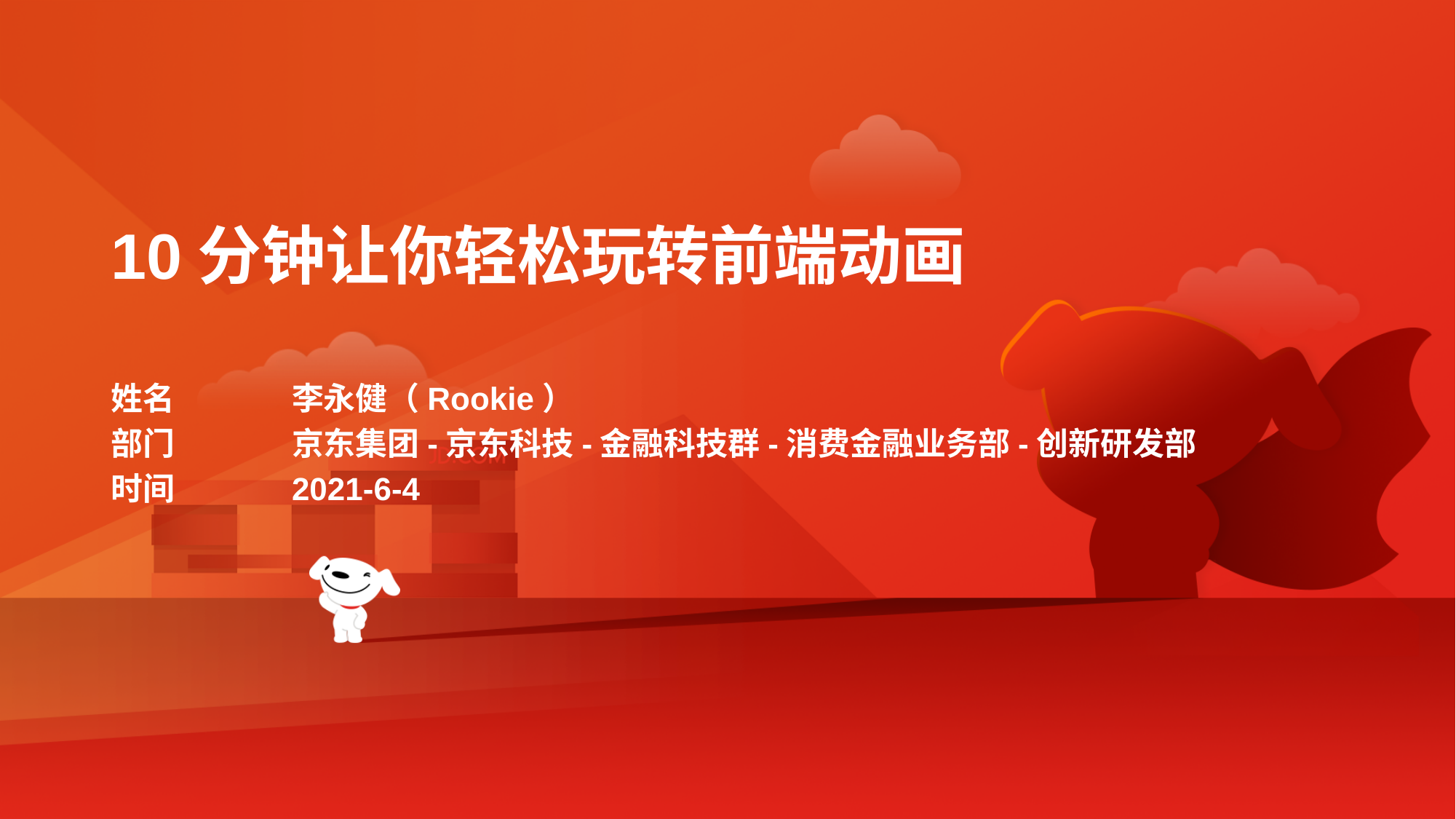

10分钟让你轻松玩转前端动画
姓名
部门
时间
李永健（Rookie）
京东集团-京东科技-金融科技群-消费金融业务部-创新研发部
2021-6-4